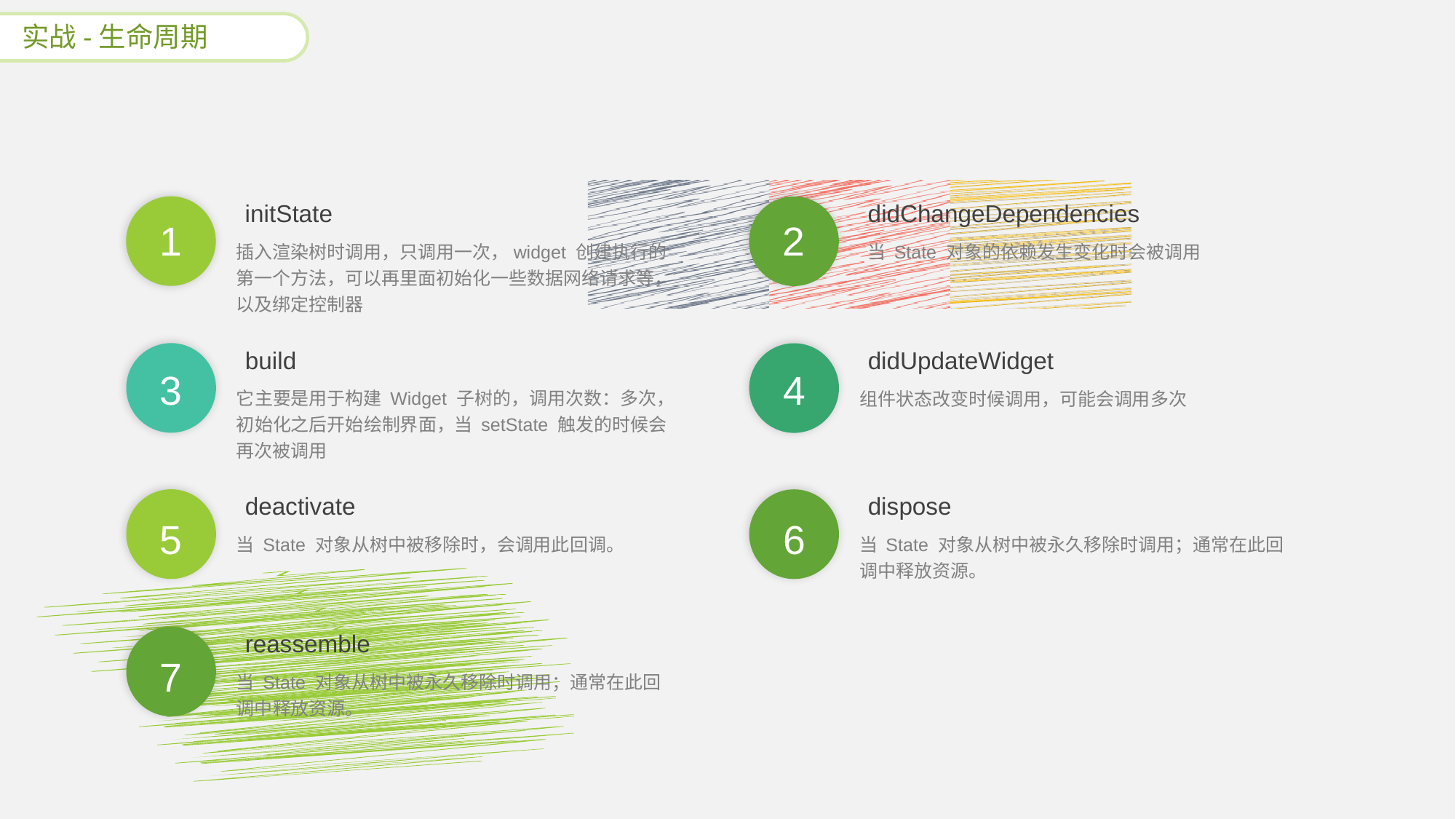

实战-生命周期
initState
插入渲染树时调用，只调用一次，widget 创建执行的第一个方法，可以再里面初始化一些数据网络请求等，以及绑定控制器

1
didChangeDependencies
 当 State 对象的依赖发生变化时会被调用

2
build
它主要是用于构建 Widget 子树的，调用次数：多次，初始化之后开始绘制界面，当 setState 触发的时候会再次被调用

3
didUpdateWidget
组件状态改变时候调用，可能会调用多次

4
deactivate
当 State 对象从树中被移除时，会调用此回调。

5
dispose
当 State 对象从树中被永久移除时调用；通常在此回调中释放资源。

6
reassemble
当 State 对象从树中被永久移除时调用；通常在此回调中释放资源。

7